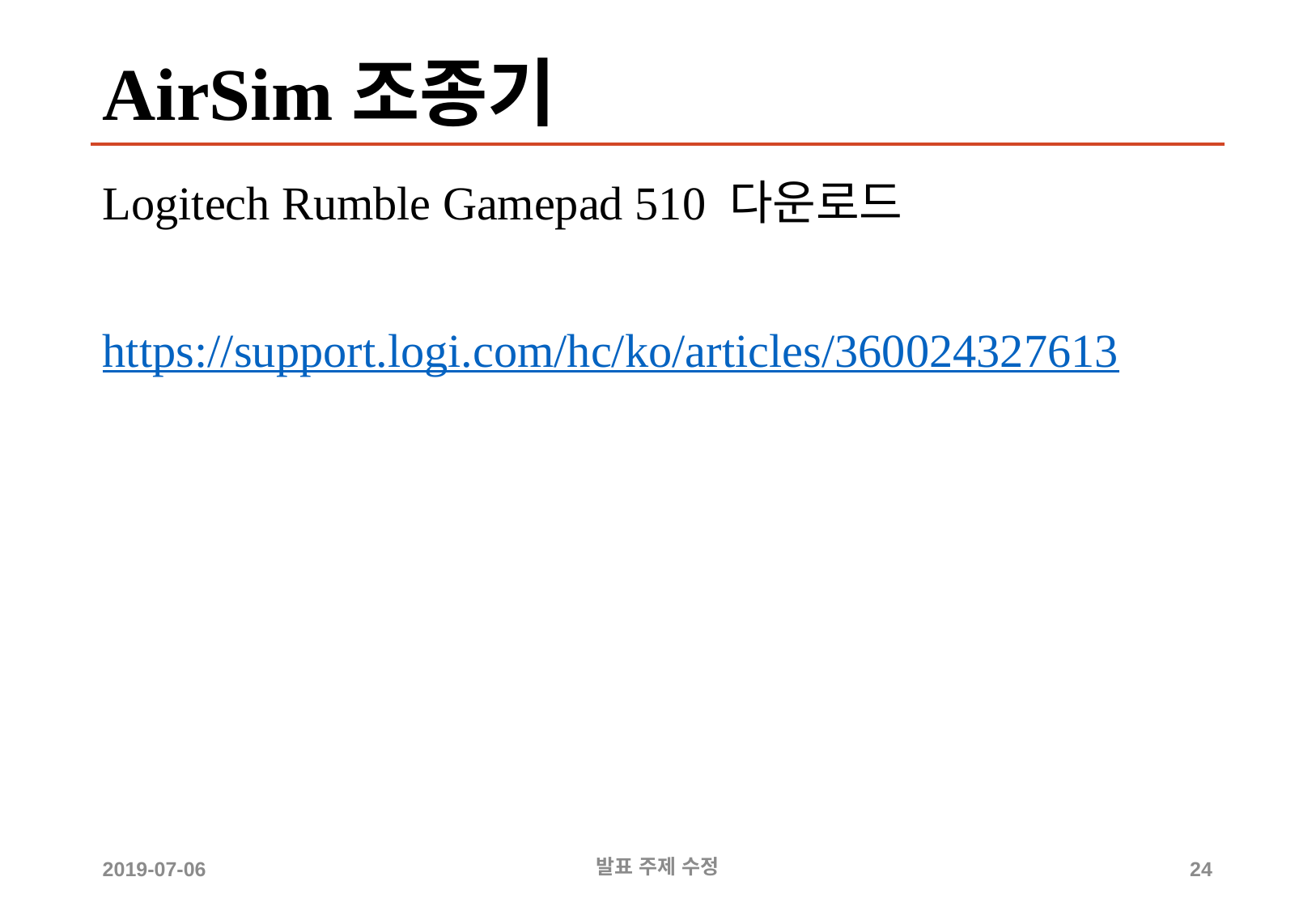

# AirSim조종기
Logitech Rumble Gamepad 510 다운로드

https://support.logi.com/hc/ko/articles/360024327613

2019-07-06
발표 주제 수정
24